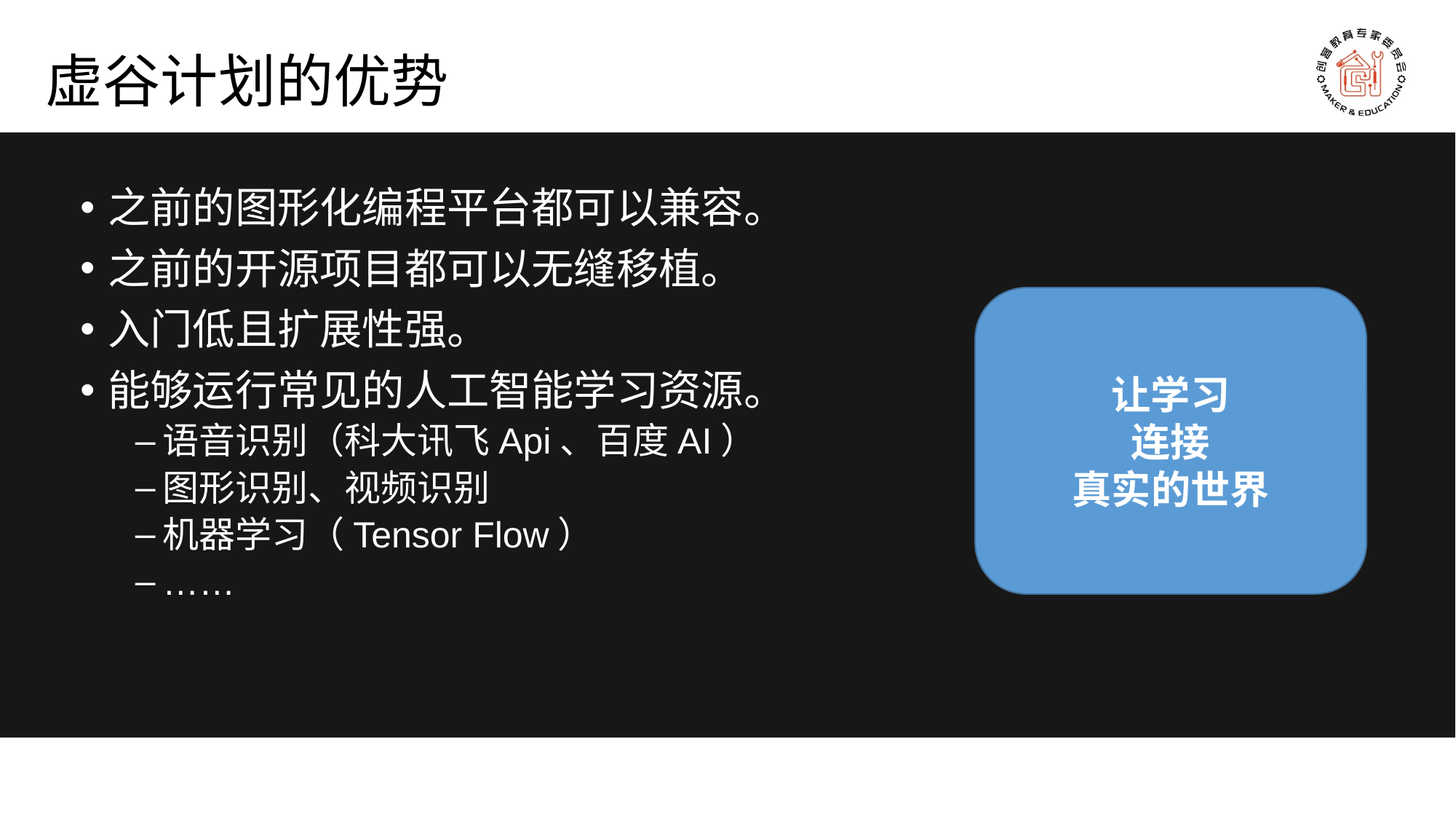

# 虚谷计划的优势
之前的图形化编程平台都可以兼容。
之前的开源项目都可以无缝移植。
入门低且扩展性强。
能够运行常见的人工智能学习资源。
语音识别（科大讯飞Api、百度AI）
图形识别、视频识别
机器学习（Tensor Flow）
……
让学习
连接
真实的世界